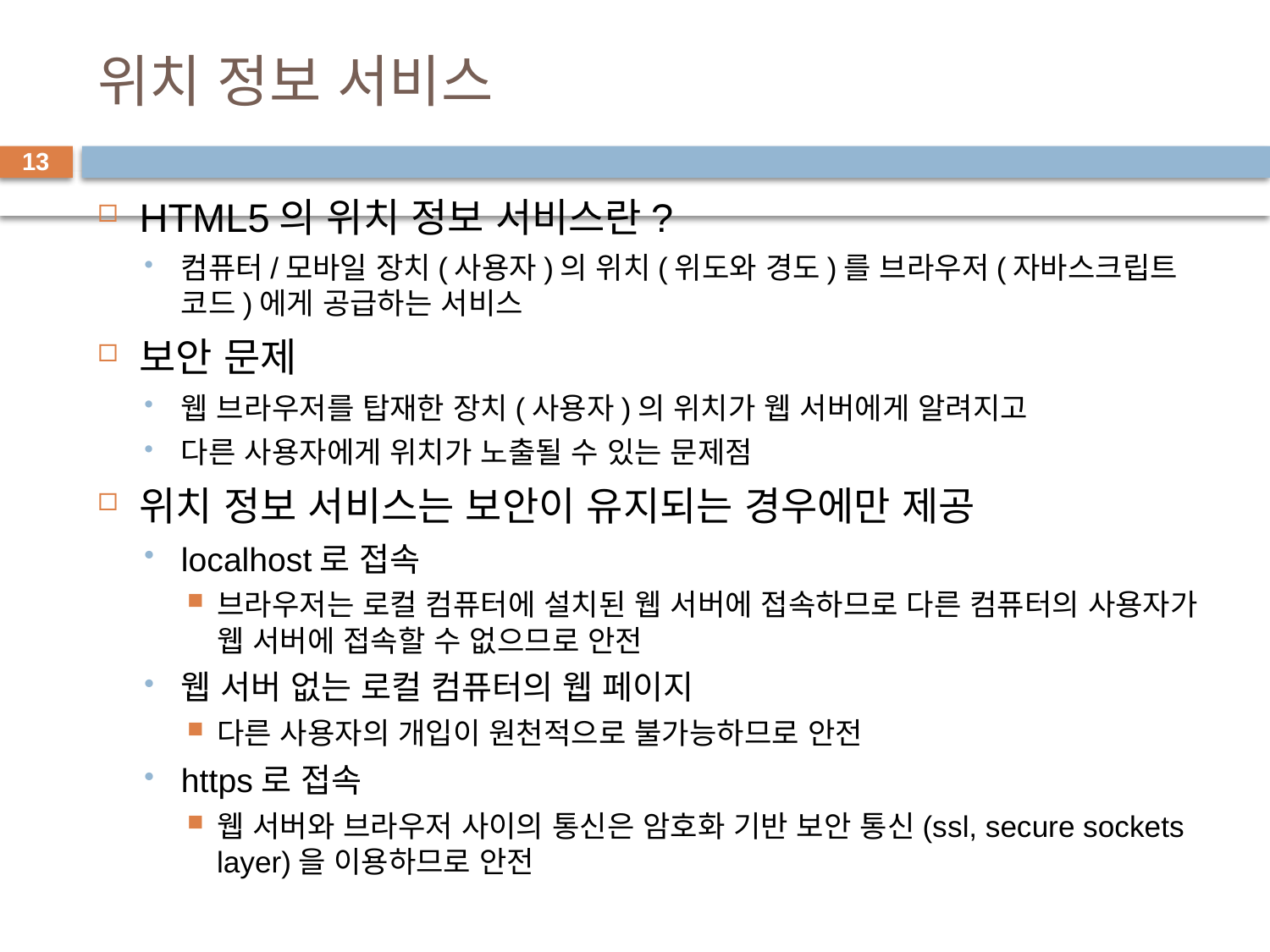

# 위치 정보 서비스
13
HTML5의 위치 정보 서비스란?
컴퓨터/모바일 장치(사용자)의 위치(위도와 경도)를 브라우저(자바스크립트 코드)에게 공급하는 서비스
보안 문제
웹 브라우저를 탑재한 장치(사용자)의 위치가 웹 서버에게 알려지고
다른 사용자에게 위치가 노출될 수 있는 문제점
위치 정보 서비스는 보안이 유지되는 경우에만 제공
localhost로 접속
브라우저는 로컬 컴퓨터에 설치된 웹 서버에 접속하므로 다른 컴퓨터의 사용자가 웹 서버에 접속할 수 없으므로 안전
웹 서버 없는 로컬 컴퓨터의 웹 페이지
다른 사용자의 개입이 원천적으로 불가능하므로 안전
https로 접속
웹 서버와 브라우저 사이의 통신은 암호화 기반 보안 통신(ssl, secure sockets layer)을 이용하므로 안전